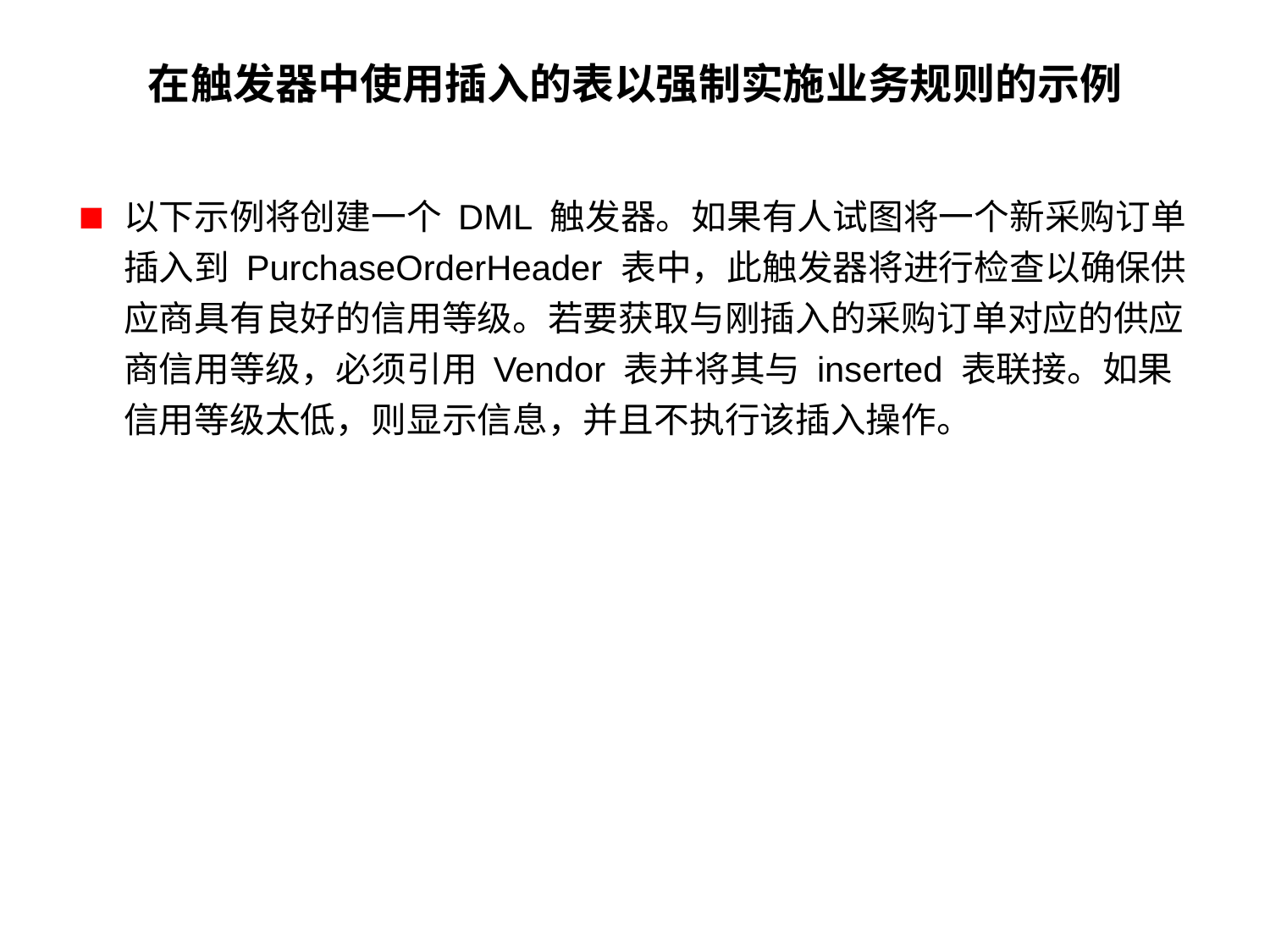

# 在触发器中使用插入的表以强制实施业务规则的示例
以下示例将创建一个 DML 触发器。如果有人试图将一个新采购订单插入到 PurchaseOrderHeader 表中，此触发器将进行检查以确保供应商具有良好的信用等级。若要获取与刚插入的采购订单对应的供应商信用等级，必须引用 Vendor 表并将其与 inserted 表联接。如果信用等级太低，则显示信息，并且不执行该插入操作。